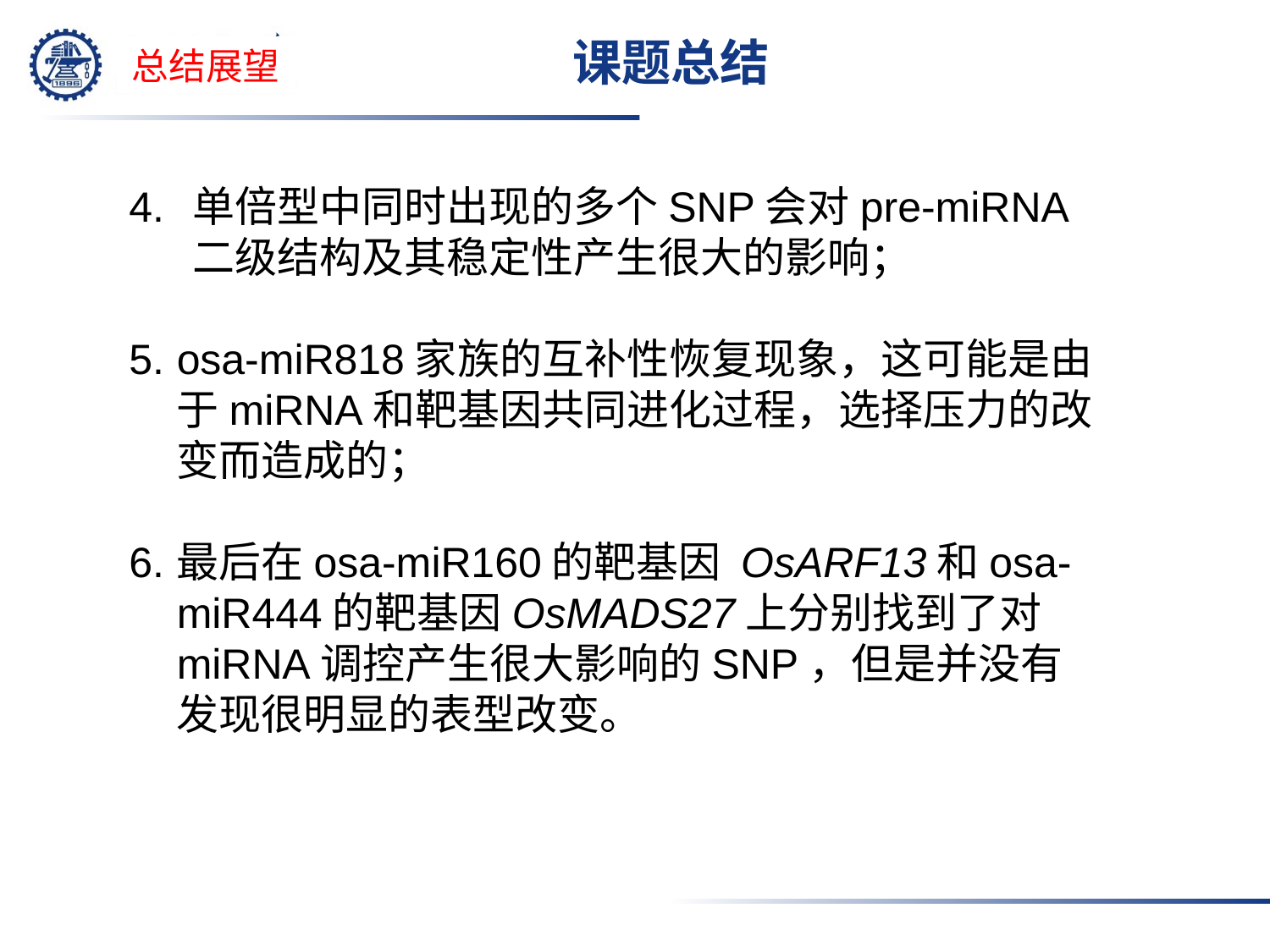

# 课题总结
总结展望
单倍型中同时出现的多个SNP会对pre-miRNA二级结构及其稳定性产生很大的影响；

osa-miR818家族的互补性恢复现象，这可能是由于miRNA和靶基因共同进化过程，选择压力的改变而造成的；

最后在osa-miR160的靶基因 OsARF13和osa-miR444的靶基因OsMADS27上分别找到了对miRNA调控产生很大影响的SNP，但是并没有发现很明显的表型改变。